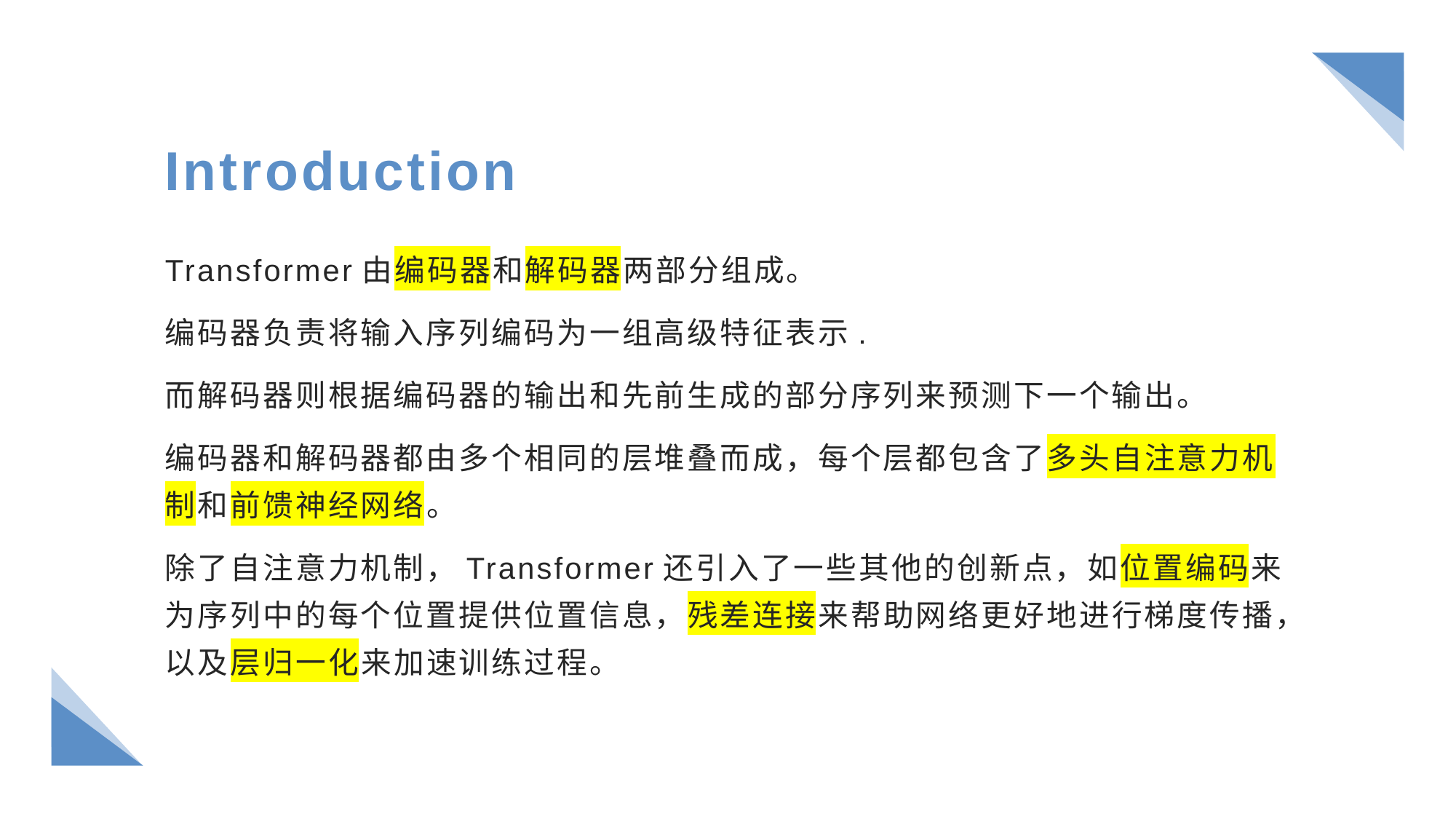

# Introduction
Transformer由编码器和解码器两部分组成。
编码器负责将输入序列编码为一组高级特征表示.
而解码器则根据编码器的输出和先前生成的部分序列来预测下一个输出。
编码器和解码器都由多个相同的层堆叠而成，每个层都包含了多头自注意力机制和前馈神经网络。
除了自注意力机制，Transformer还引入了一些其他的创新点，如位置编码来为序列中的每个位置提供位置信息，残差连接来帮助网络更好地进行梯度传播，以及层归一化来加速训练过程。